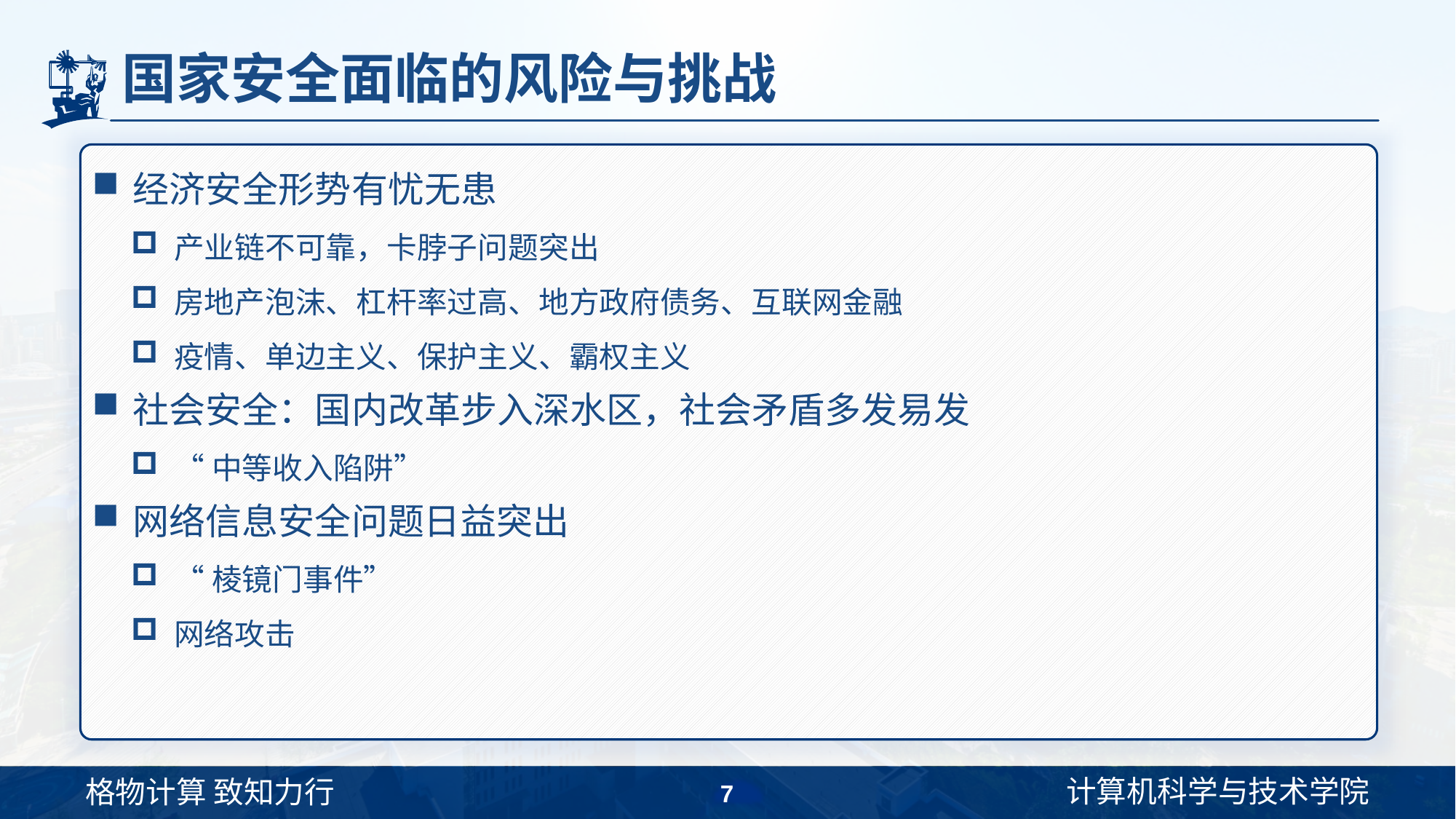

# 国家安全面临的风险与挑战
经济安全形势有忧无患
产业链不可靠，卡脖子问题突出
房地产泡沫、杠杆率过高、地方政府债务、互联网金融
疫情、单边主义、保护主义、霸权主义
社会安全：国内改革步入深水区，社会矛盾多发易发
“中等收入陷阱”
网络信息安全问题日益突出
“棱镜门事件”
网络攻击
7